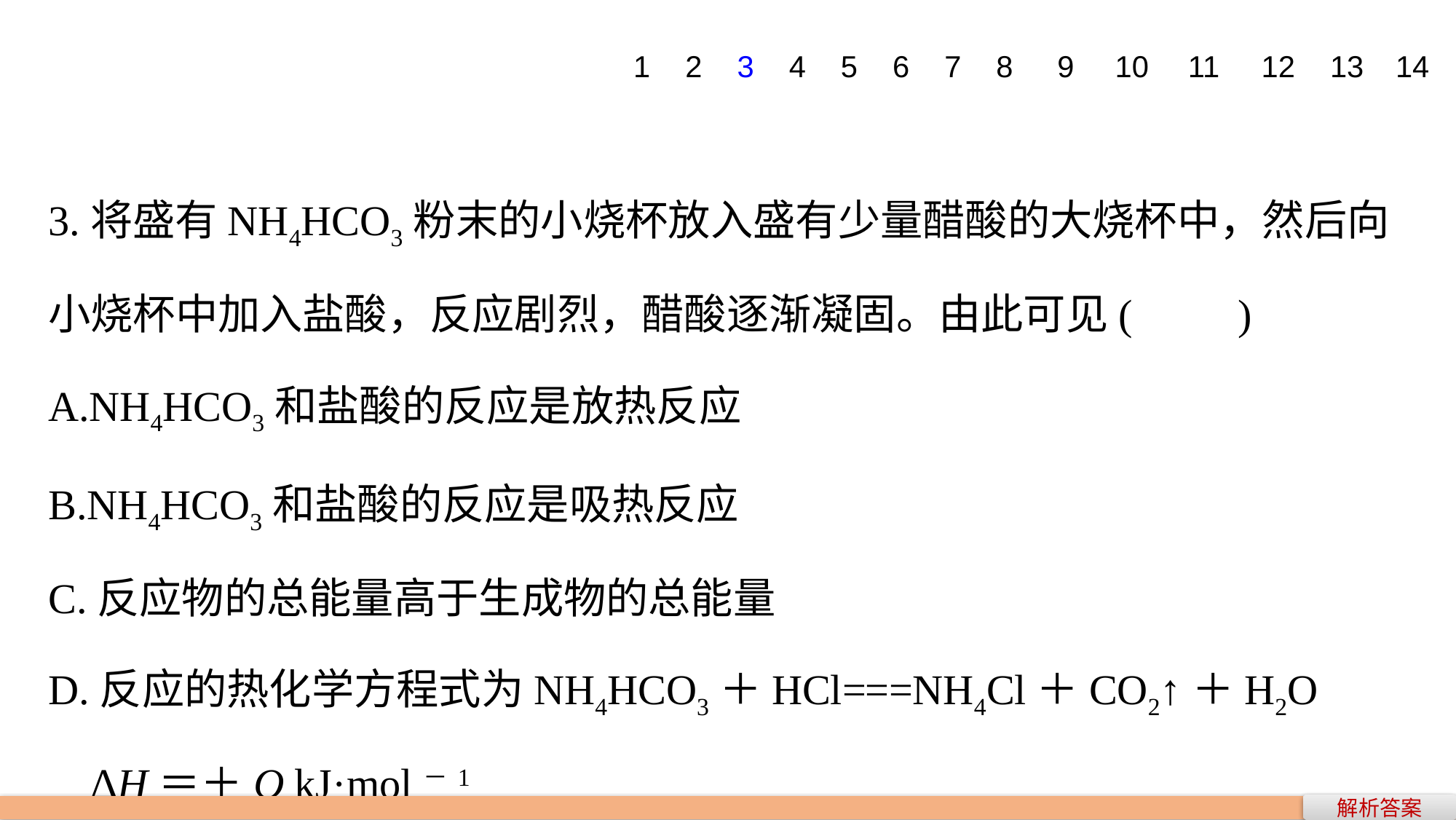

1
2
3
4
5
6
7
8
9
10
11
12
13
14
3.将盛有NH4HCO3粉末的小烧杯放入盛有少量醋酸的大烧杯中，然后向小烧杯中加入盐酸，反应剧烈，醋酸逐渐凝固。由此可见(　　)
A.NH4HCO3和盐酸的反应是放热反应
B.NH4HCO3和盐酸的反应是吸热反应
C.反应物的总能量高于生成物的总能量
D.反应的热化学方程式为NH4HCO3＋HCl===NH4Cl＋CO2↑＋H2O
    ΔH＝＋Q kJ·mol－1
解析答案